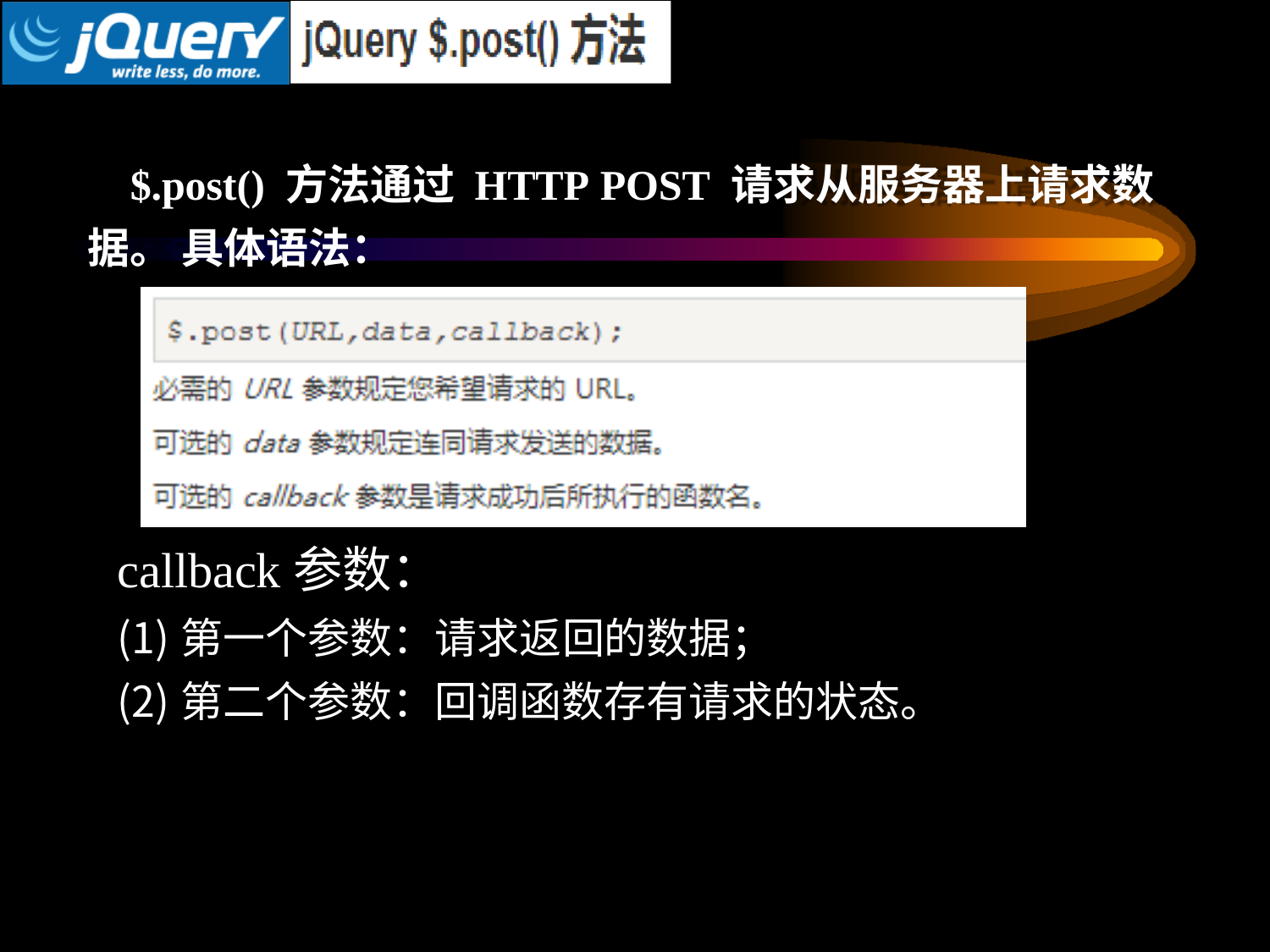

# $.post() 方法通过 HTTP POST 请求从服务器上请求数据。 具体语法：

callback参数：
第一个参数：请求返回的数据；
第二个参数：回调函数存有请求的状态。